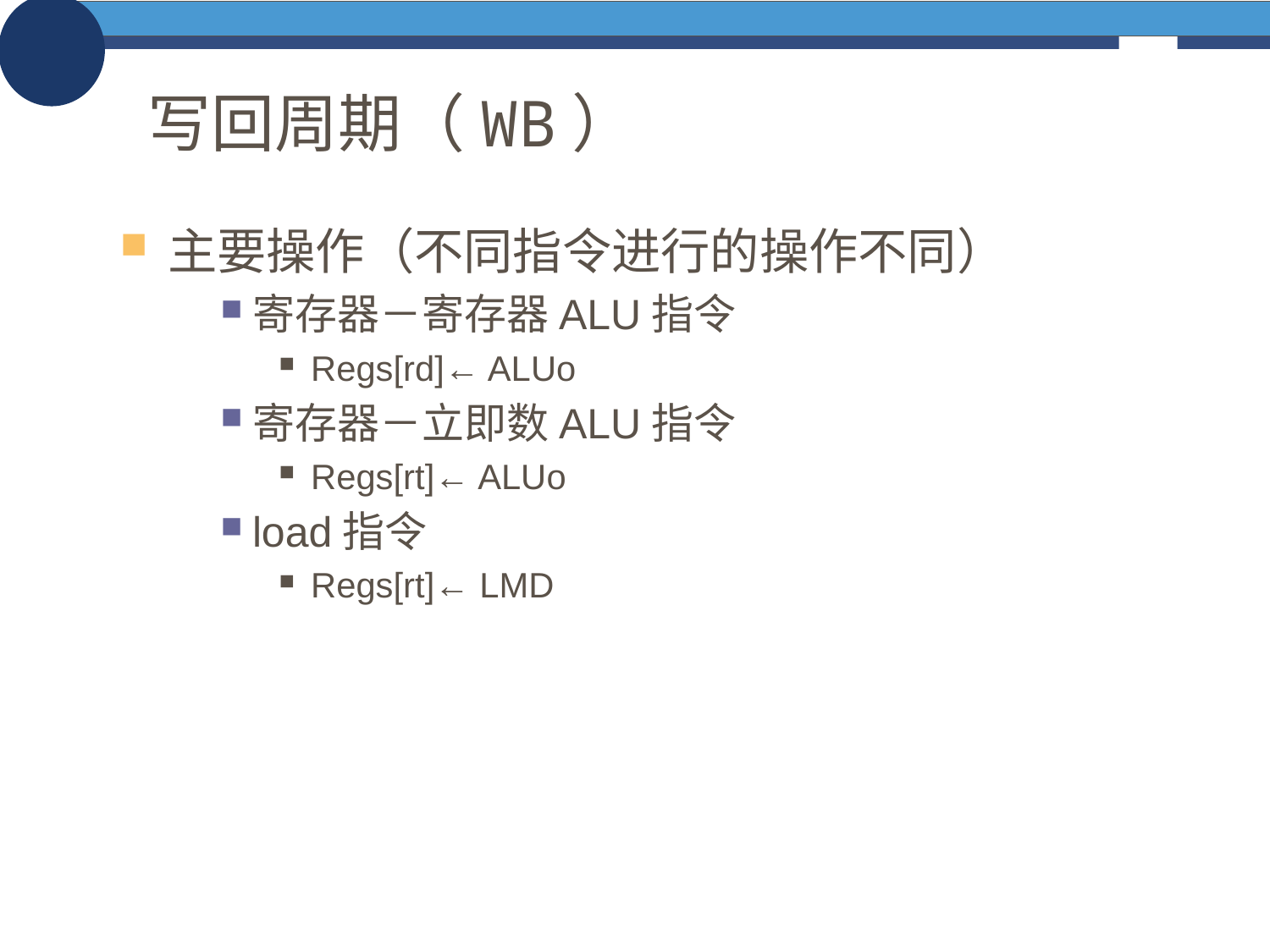

# 写回周期（WB）
主要操作（不同指令进行的操作不同）
寄存器－寄存器ALU指令
Regs[rd]← ALUo
寄存器－立即数ALU指令
Regs[rt]← ALUo
load指令
Regs[rt]← LMD